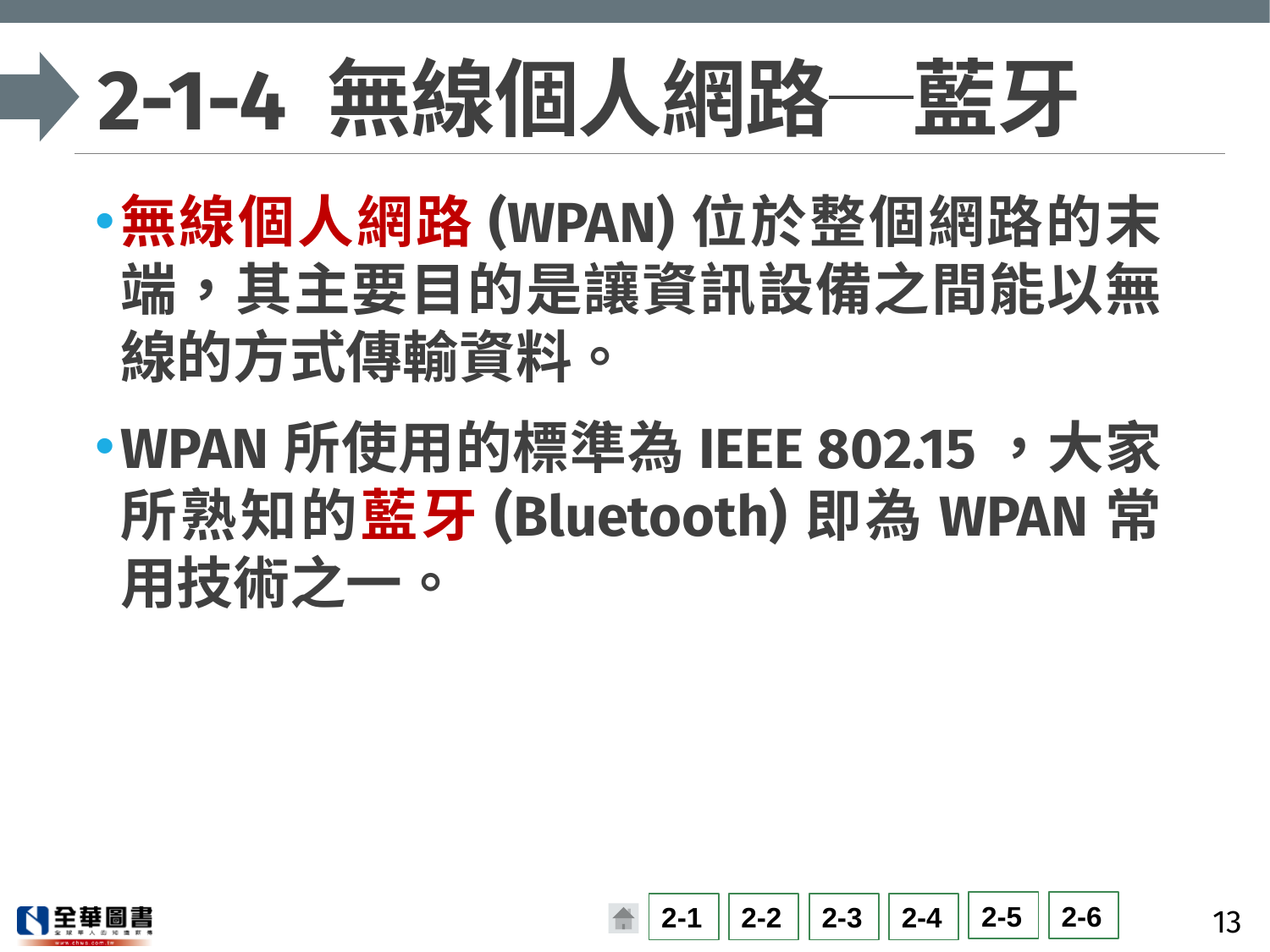

# 2-1-4 無線個人網路─藍牙
無線個人網路(WPAN)位於整個網路的末端，其主要目的是讓資訊設備之間能以無線的方式傳輸資料。
WPAN所使用的標準為IEEE 802.15，大家所熟知的藍牙(Bluetooth)即為WPAN常用技術之一。
13